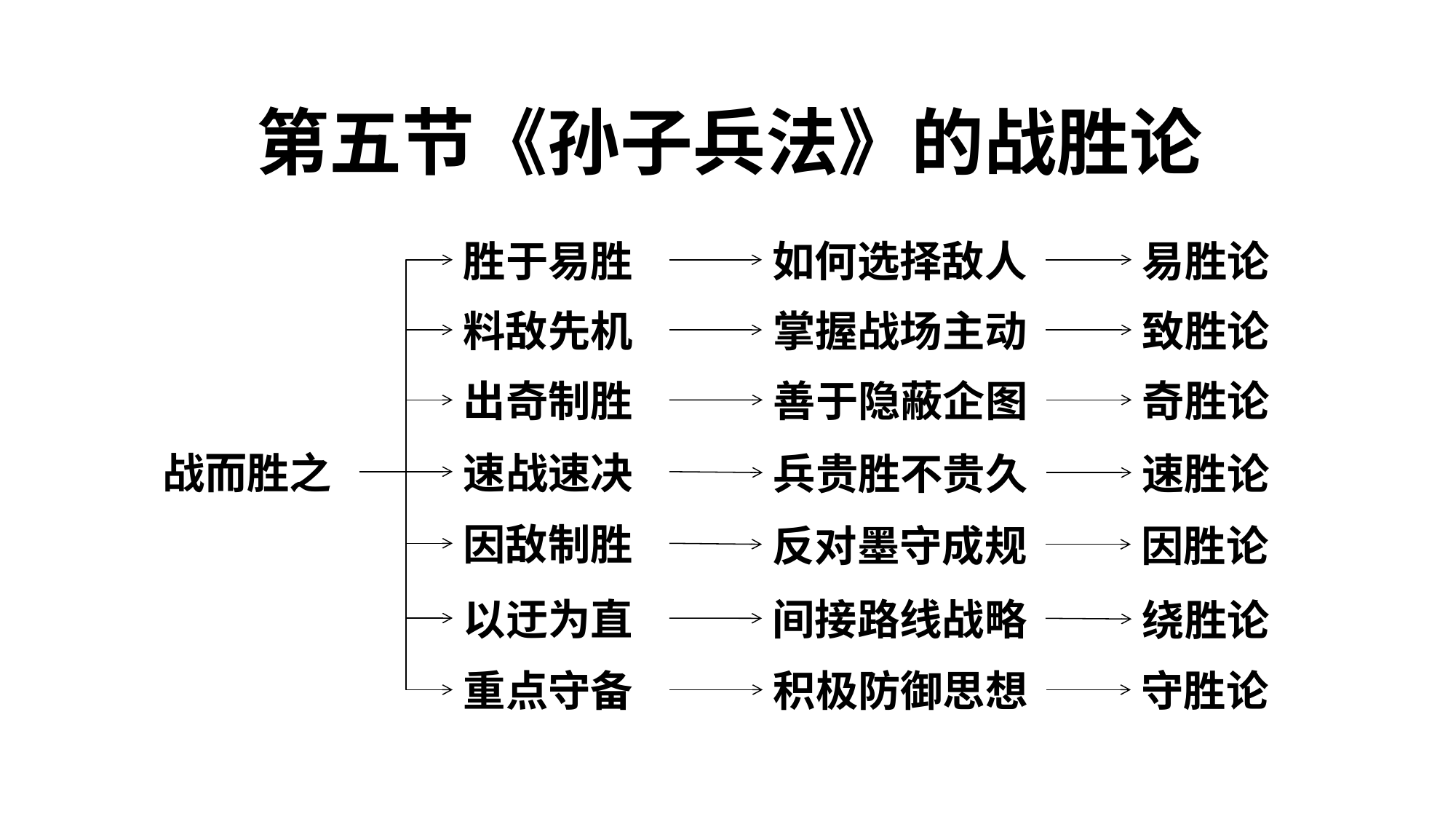

第五节《孙子兵法》的战胜论
胜于易胜
如何选择敌人
易胜论
料敌先机
掌握战场主动
致胜论
善于隐蔽企图
奇胜论
出奇制胜
战而胜之
速战速决
兵贵胜不贵久
速胜论
因敌制胜
反对墨守成规
因胜论
以迂为直
间接路线战略
绕胜论
重点守备
积极防御思想
守胜论